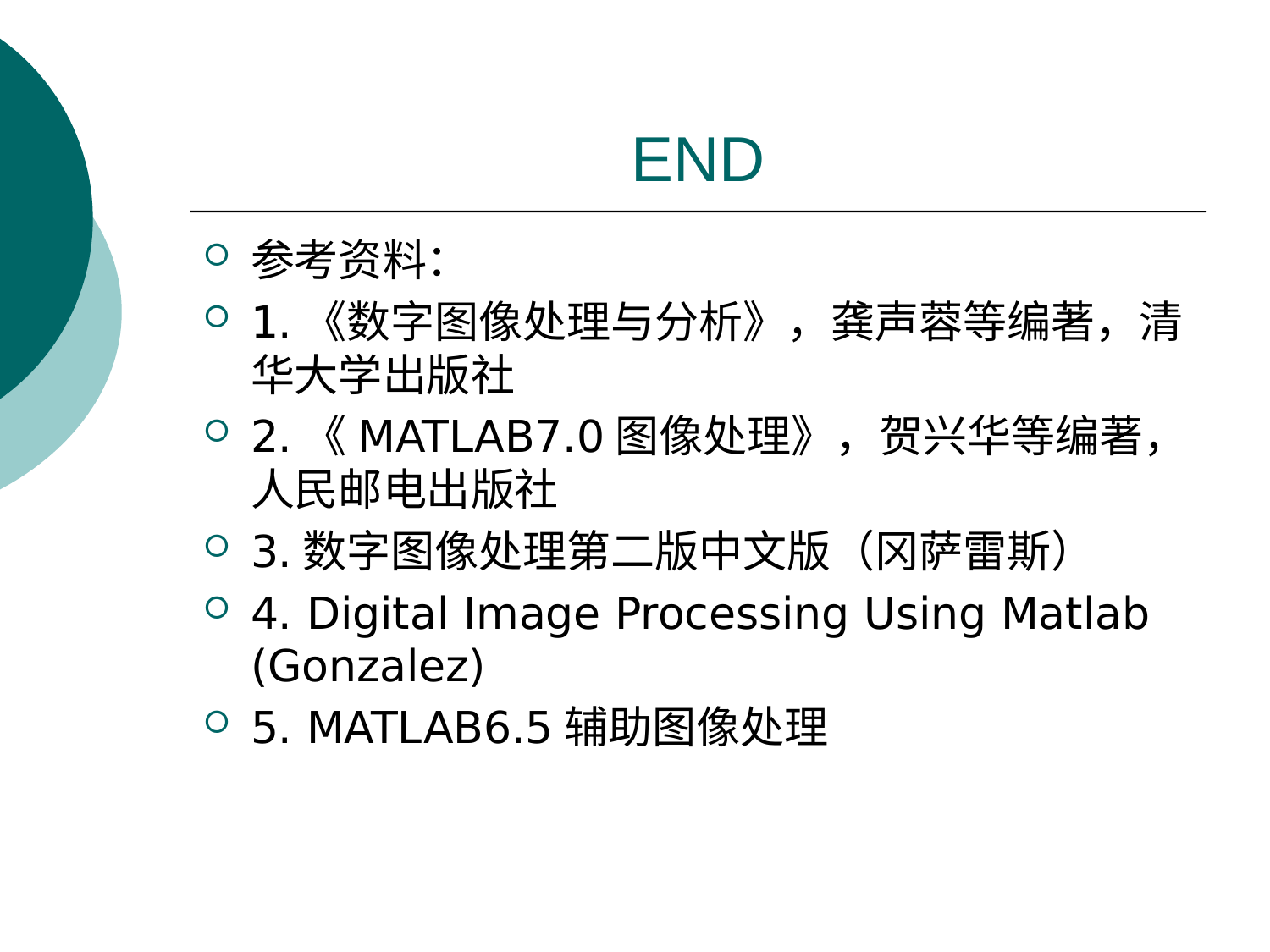

# END
参考资料：
1.《数字图像处理与分析》，龚声蓉等编著，清华大学出版社
2.《MATLAB7.0图像处理》，贺兴华等编著，人民邮电出版社
3.数字图像处理第二版中文版（冈萨雷斯）
4. Digital Image Processing Using Matlab (Gonzalez)
5. MATLAB6.5辅助图像处理

98